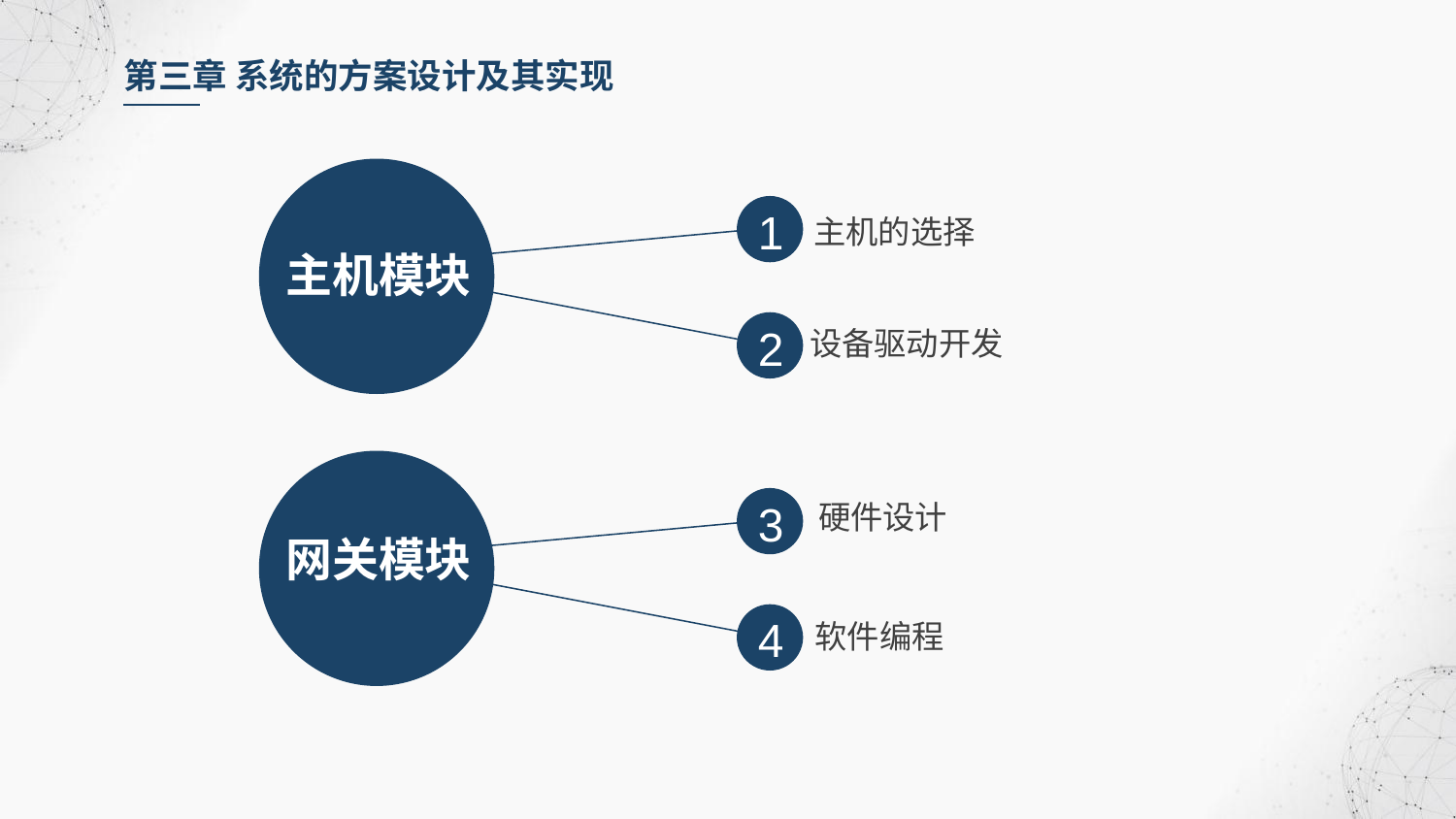

第三章 系统的方案设计及其实现

主机模块
1

主机的选择
2

设备驱动开发

网关模块
3

硬件设计
4

软件编程